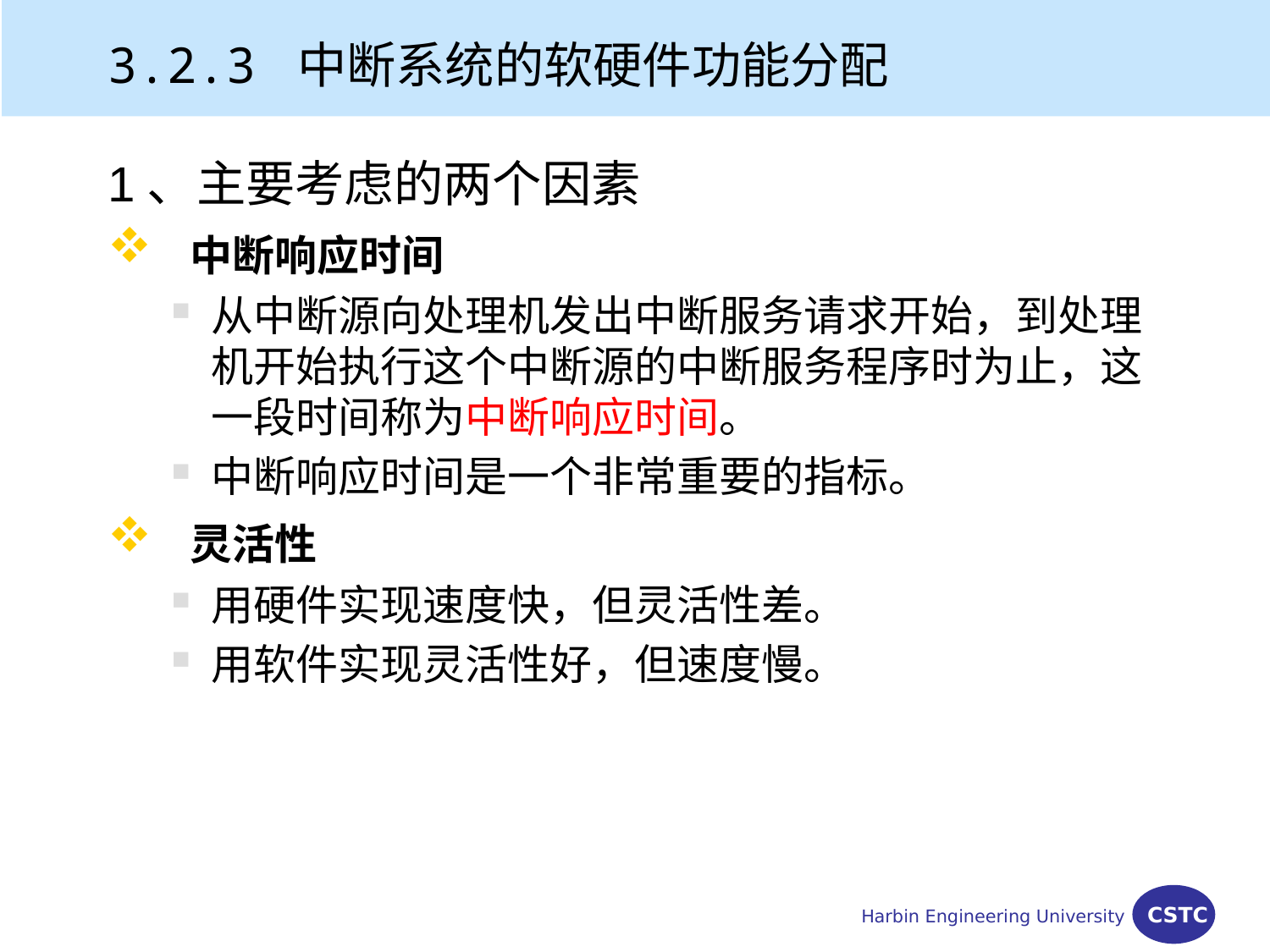

3.2.3 中断系统的软硬件功能分配
1、主要考虑的两个因素
  中断响应时间
从中断源向处理机发出中断服务请求开始，到处理机开始执行这个中断源的中断服务程序时为止，这一段时间称为中断响应时间。
中断响应时间是一个非常重要的指标。
  灵活性
用硬件实现速度快，但灵活性差。
用软件实现灵活性好，但速度慢。
Harbin Engineering University